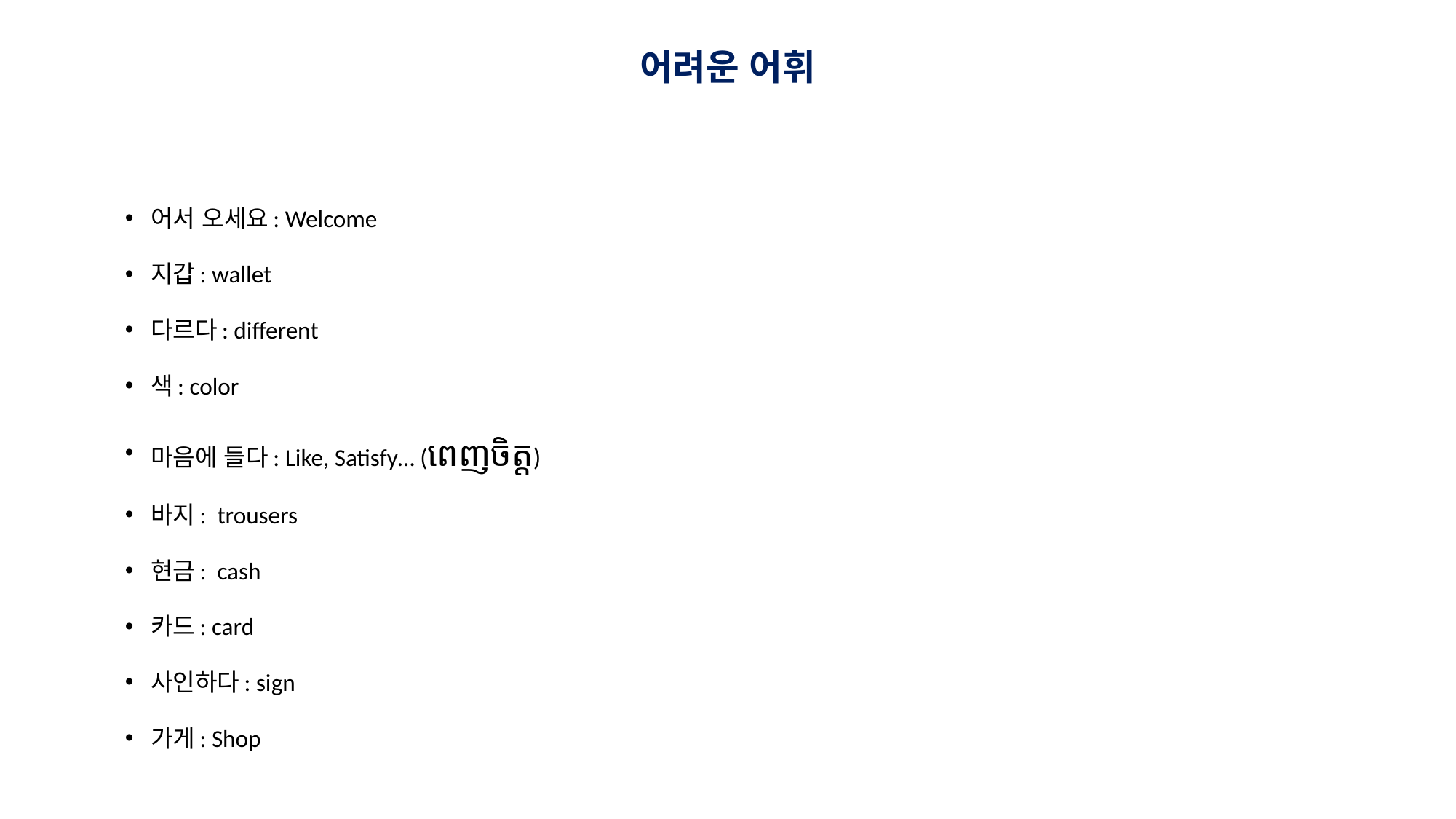

# 어려운 어휘
어서 오세요: Welcome
지갑: wallet
다르다: different
색: color
마음에 들다: Like, Satisfy… (ពេញចិត្ត)
바지:  trousers
현금:  cash
카드: card
사인하다: sign
가게: Shop